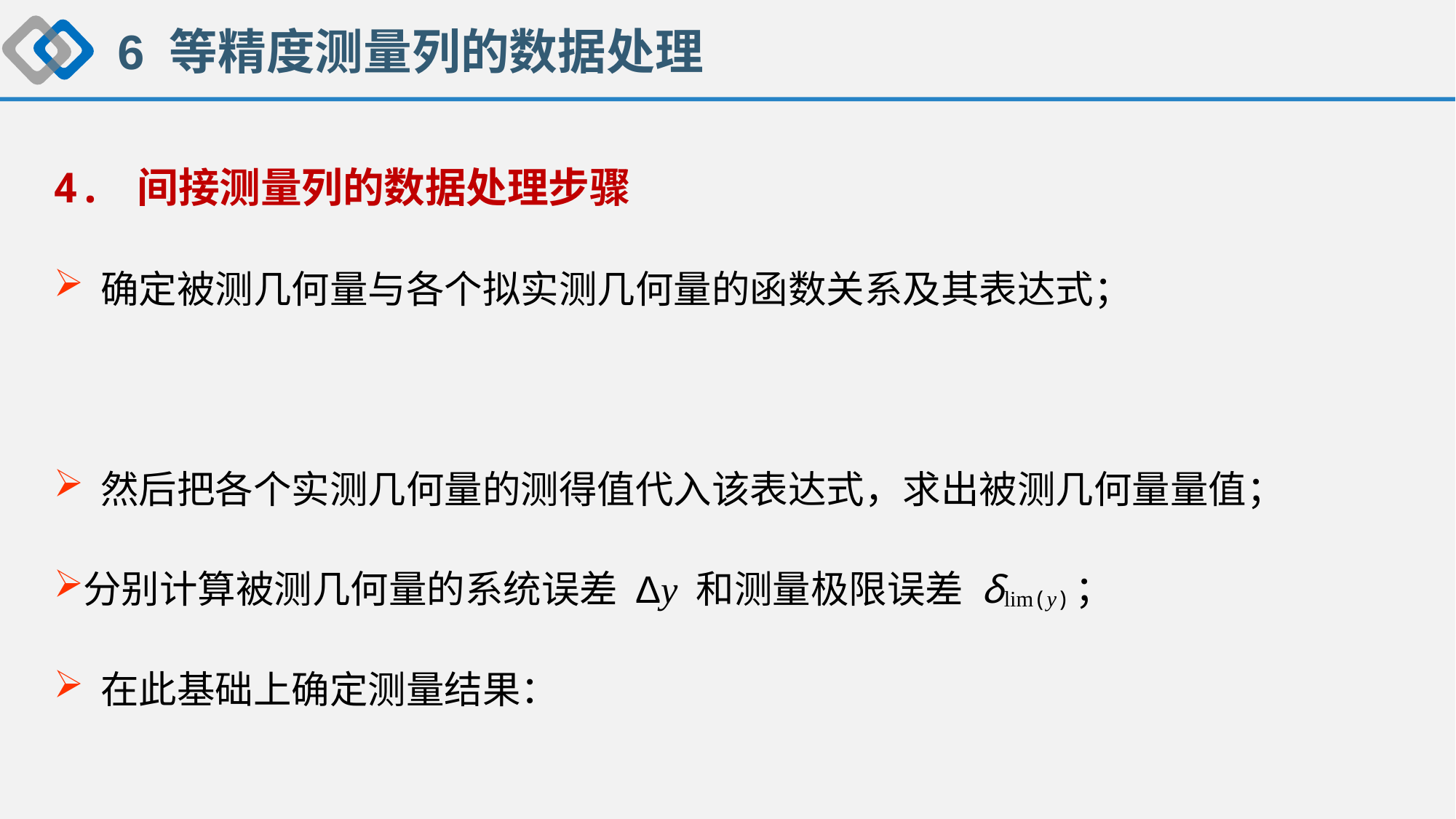

6 等精度测量列的数据处理
4. 间接测量列的数据处理步骤
 确定被测几何量与各个拟实测几何量的函数关系及其表达式；

 然后把各个实测几何量的测得值代入该表达式，求出被测几何量量值；
分别计算被测几何量的系统误差 Δy 和测量极限误差 δlim(y)；
 在此基础上确定测量结果：